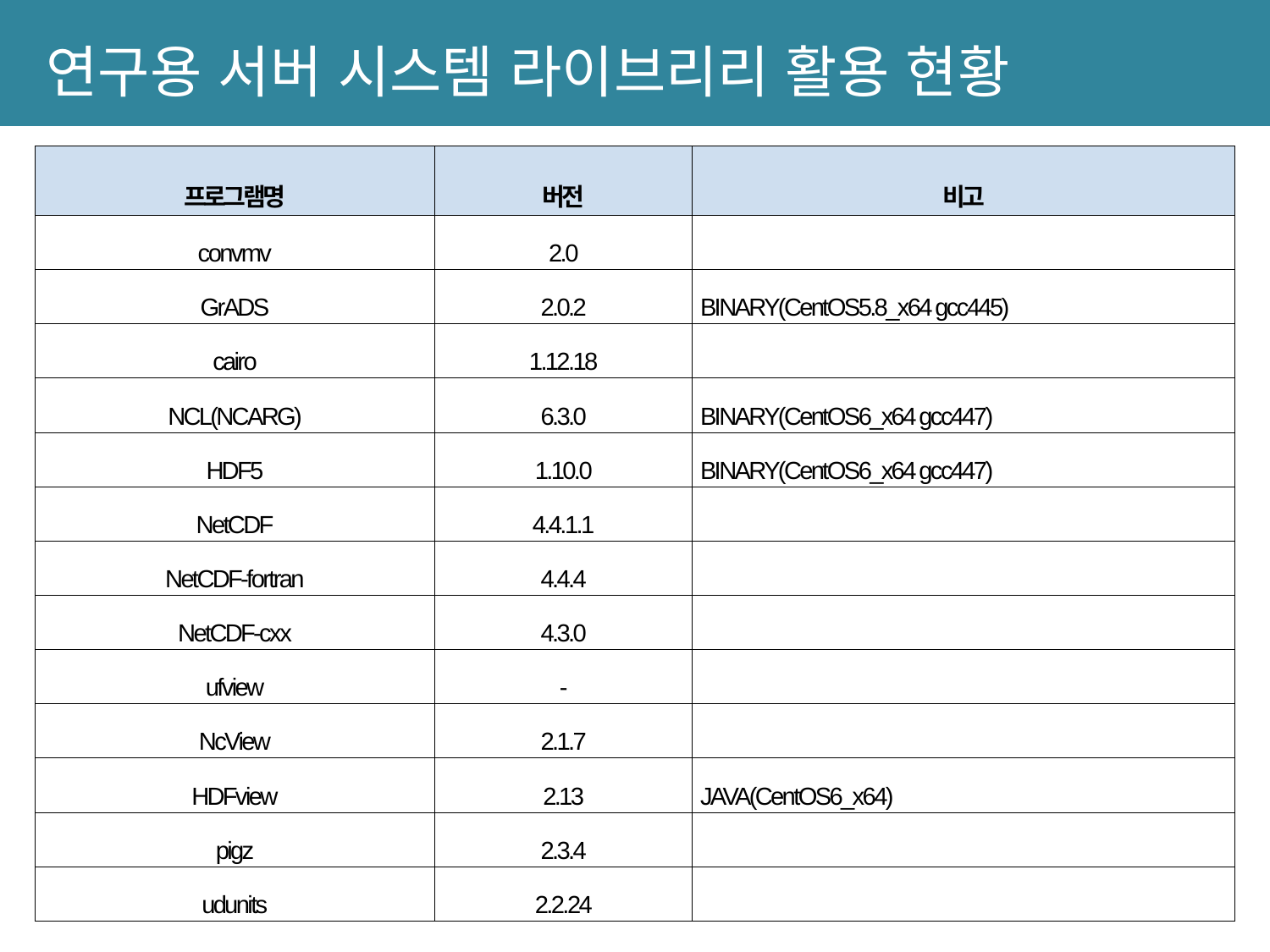

연구용 서버 시스템 라이브리리 활용 현황
| 프로그램명 | 버전 | 비고 |
| --- | --- | --- |
| convmv | 2.0 |  |
| GrADS | 2.0.2 | BINARY(CentOS5.8\_x64 gcc445) |
| cairo | 1.12.18 |  |
| NCL(NCARG) | 6.3.0 | BINARY(CentOS6\_x64 gcc447) |
| HDF5 | 1.10.0 | BINARY(CentOS6\_x64 gcc447) |
| NetCDF | 4.4.1.1 |  |
| NetCDF-fortran | 4.4.4 |  |
| NetCDF-cxx | 4.3.0 |  |
| ufview | - |  |
| NcView | 2.1.7 |  |
| HDFview | 2.13 | JAVA(CentOS6\_x64) |
| pigz | 2.3.4 |  |
| udunits | 2.2.24 |  |